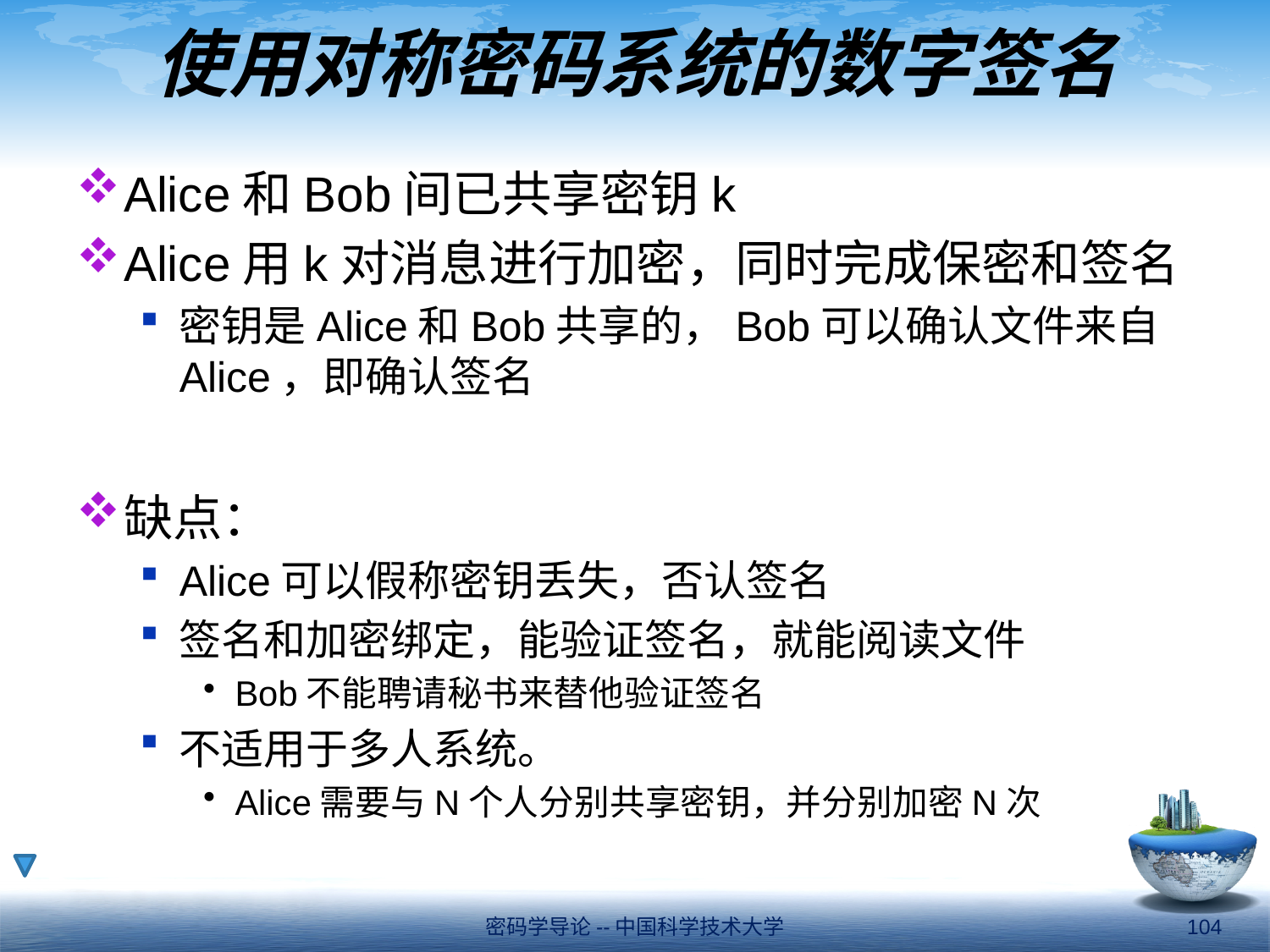

# 使用对称密码系统的数字签名
Alice和Bob间已共享密钥k
Alice用k对消息进行加密，同时完成保密和签名
密钥是Alice和Bob共享的，Bob可以确认文件来自Alice，即确认签名

缺点：
Alice可以假称密钥丢失，否认签名
签名和加密绑定，能验证签名，就能阅读文件
Bob不能聘请秘书来替他验证签名
不适用于多人系统。
Alice需要与N个人分别共享密钥，并分别加密N次

密码学导论--中国科学技术大学
104